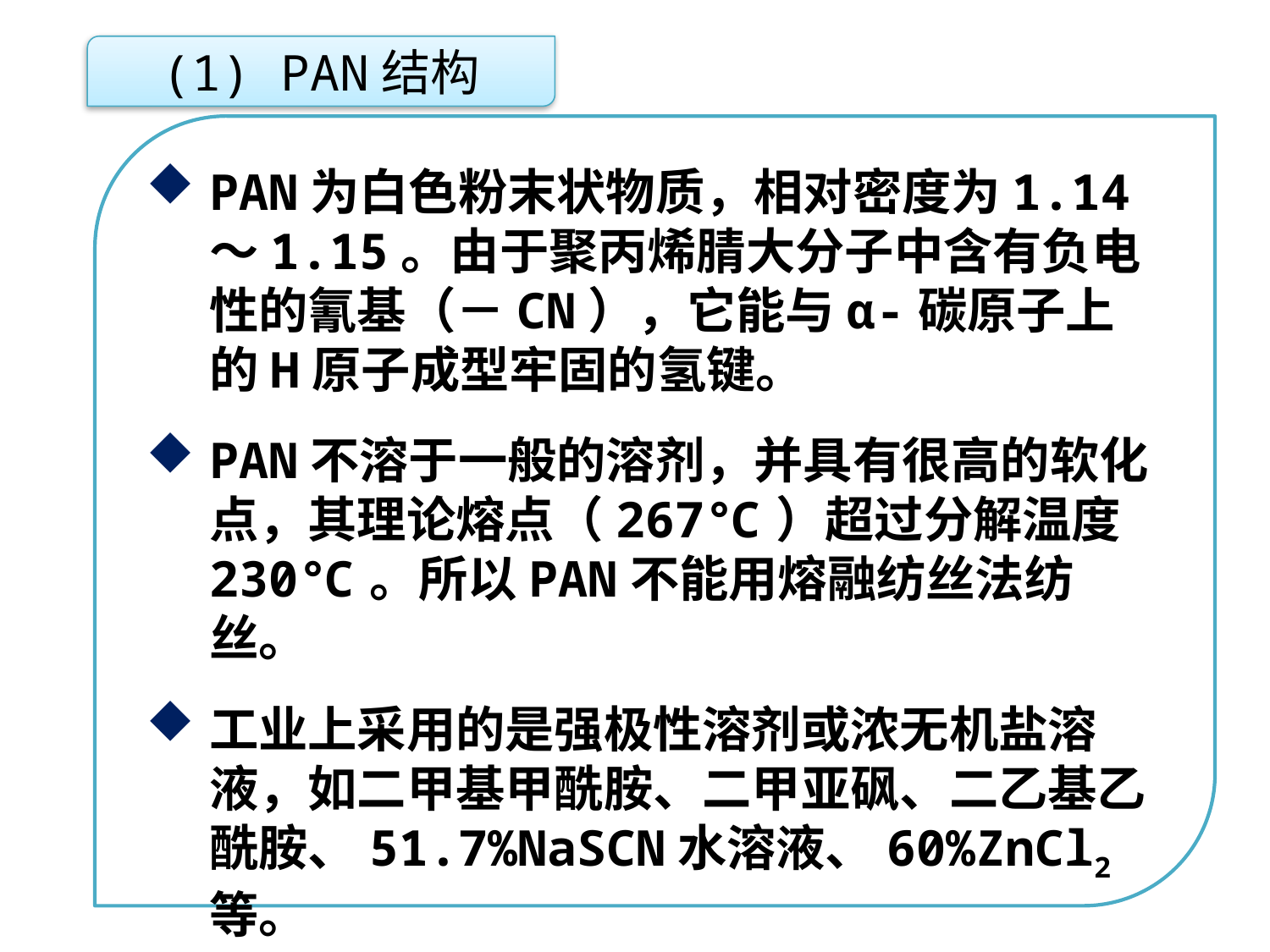

(1) PAN结构
PAN为白色粉末状物质，相对密度为1.14～1.15。由于聚丙烯腈大分子中含有负电性的氰基（－CN），它能与α-碳原子上的H原子成型牢固的氢键。
PAN不溶于一般的溶剂，并具有很高的软化点，其理论熔点（267℃）超过分解温度230℃。所以PAN不能用熔融纺丝法纺丝。
工业上采用的是强极性溶剂或浓无机盐溶液，如二甲基甲酰胺、二甲亚砜、二乙基乙酰胺、51.7%NaSCN水溶液、60%ZnCl2等。
点击添加文本
点击添加文本
点击添加文本
点击添加文本